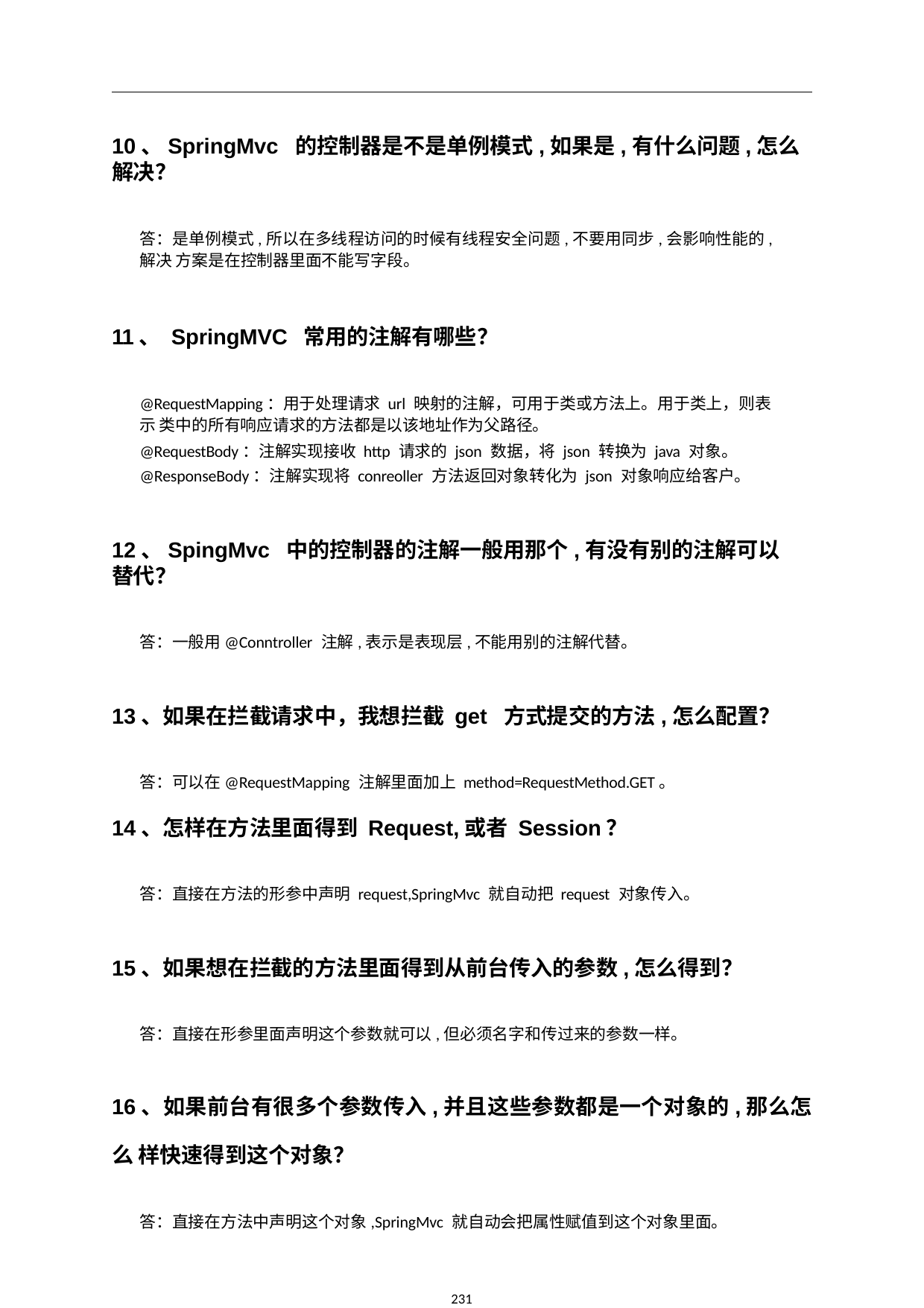

10、SpringMvc 的控制器是不是单例模式,如果是,有什么问题,怎么解决？

答：是单例模式,所以在多线程访问的时候有线程安全问题,不要用同步,会影响性能的,解决 方案是在控制器里面不能写字段。

11、 SpringMVC 常用的注解有哪些？

@RequestMapping：用于处理请求 url 映射的注解，可用于类或方法上。用于类上，则表示 类中的所有响应请求的方法都是以该地址作为父路径。
@RequestBody：注解实现接收 http 请求的 json 数据，将 json 转换为 java 对象。
@ResponseBody：注解实现将 conreoller 方法返回对象转化为 json 对象响应给客户。

12、SpingMvc 中的控制器的注解一般用那个,有没有别的注解可以替代？

答：一般用@Conntroller 注解,表示是表现层,不能用别的注解代替。

13、如果在拦截请求中，我想拦截 get 方式提交的方法,怎么配置？

答：可以在@RequestMapping 注解里面加上 method=RequestMethod.GET。

14、怎样在方法里面得到 Request,或者 Session？

答：直接在方法的形参中声明 request,SpringMvc 就自动把 request 对象传入。

15、如果想在拦截的方法里面得到从前台传入的参数,怎么得到？

答：直接在形参里面声明这个参数就可以,但必须名字和传过来的参数一样。

16、如果前台有很多个参数传入,并且这些参数都是一个对象的,那么怎么 样快速得到这个对象？

答：直接在方法中声明这个对象,SpringMvc 就自动会把属性赋值到这个对象里面。
231